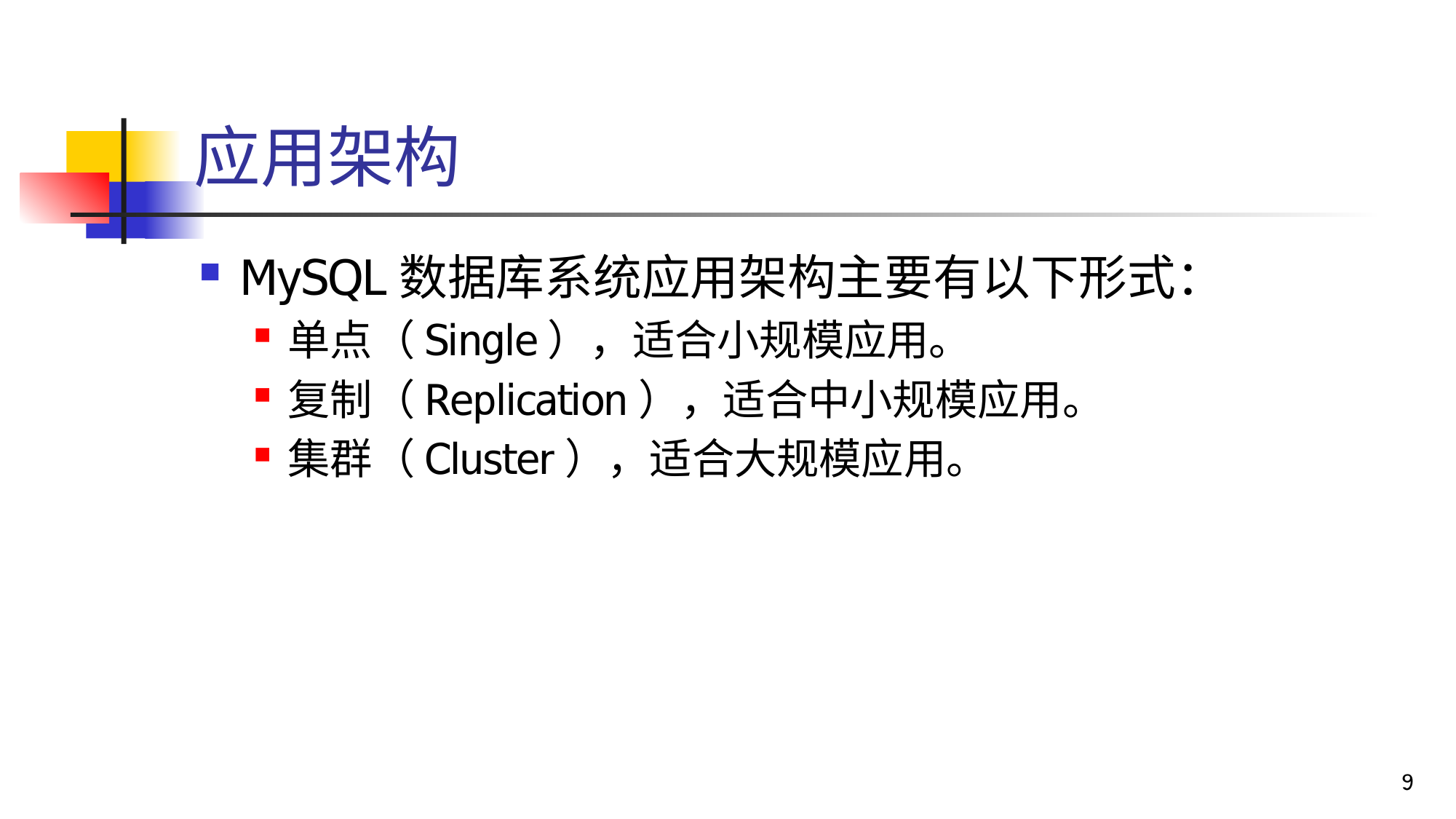

# 应用架构
MySQL数据库系统应用架构主要有以下形式：
单点（Single），适合小规模应用。
复制（Replication），适合中小规模应用。
集群（Cluster），适合大规模应用。

9